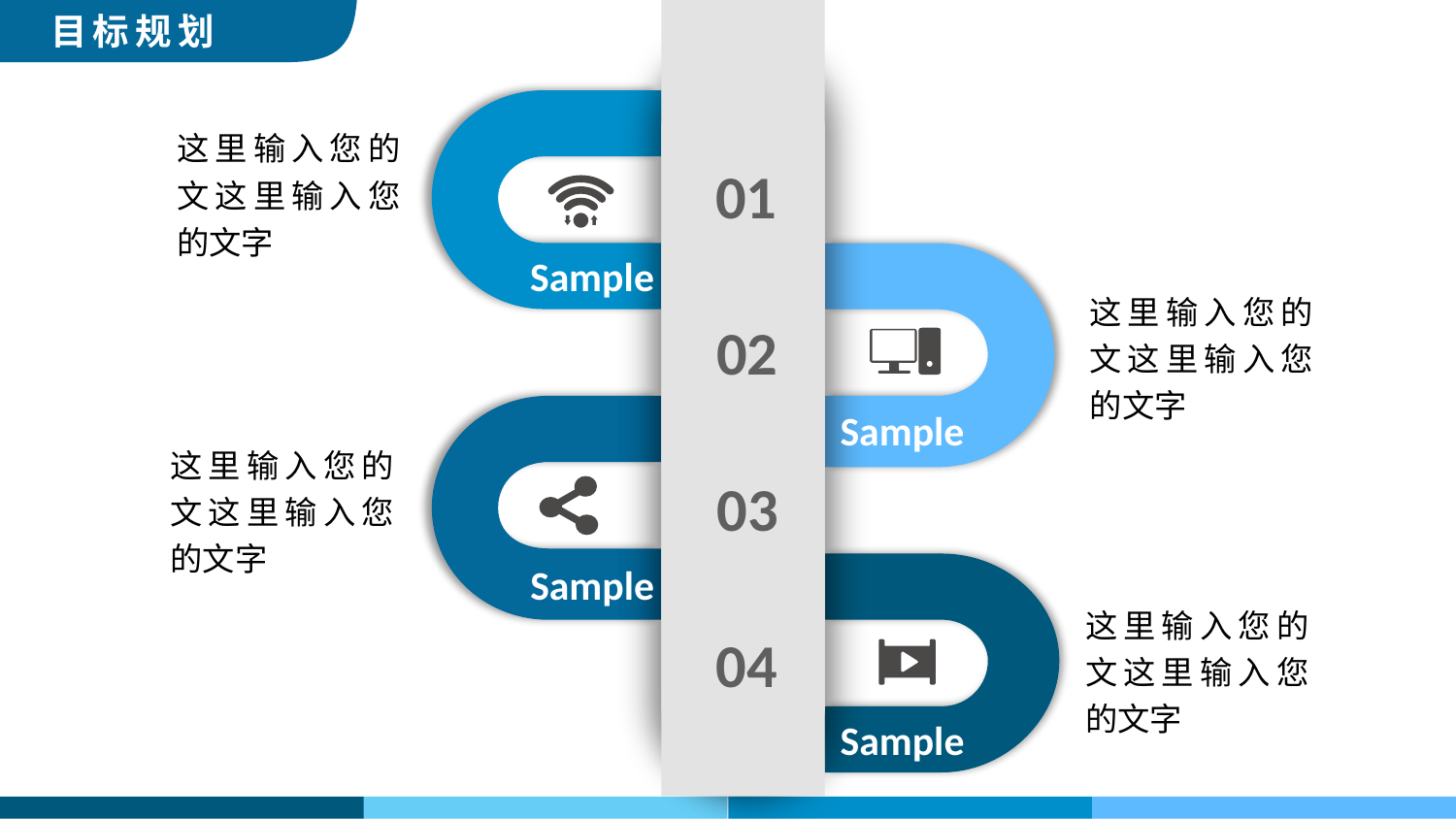

目标规划

01
02
03
04

这里输入您的文这里输入您的文字

Sample

这里输入您的文这里输入您的文字

Sample

这里输入您的文这里输入您的文字

Sample

这里输入您的文这里输入您的文字

Sample